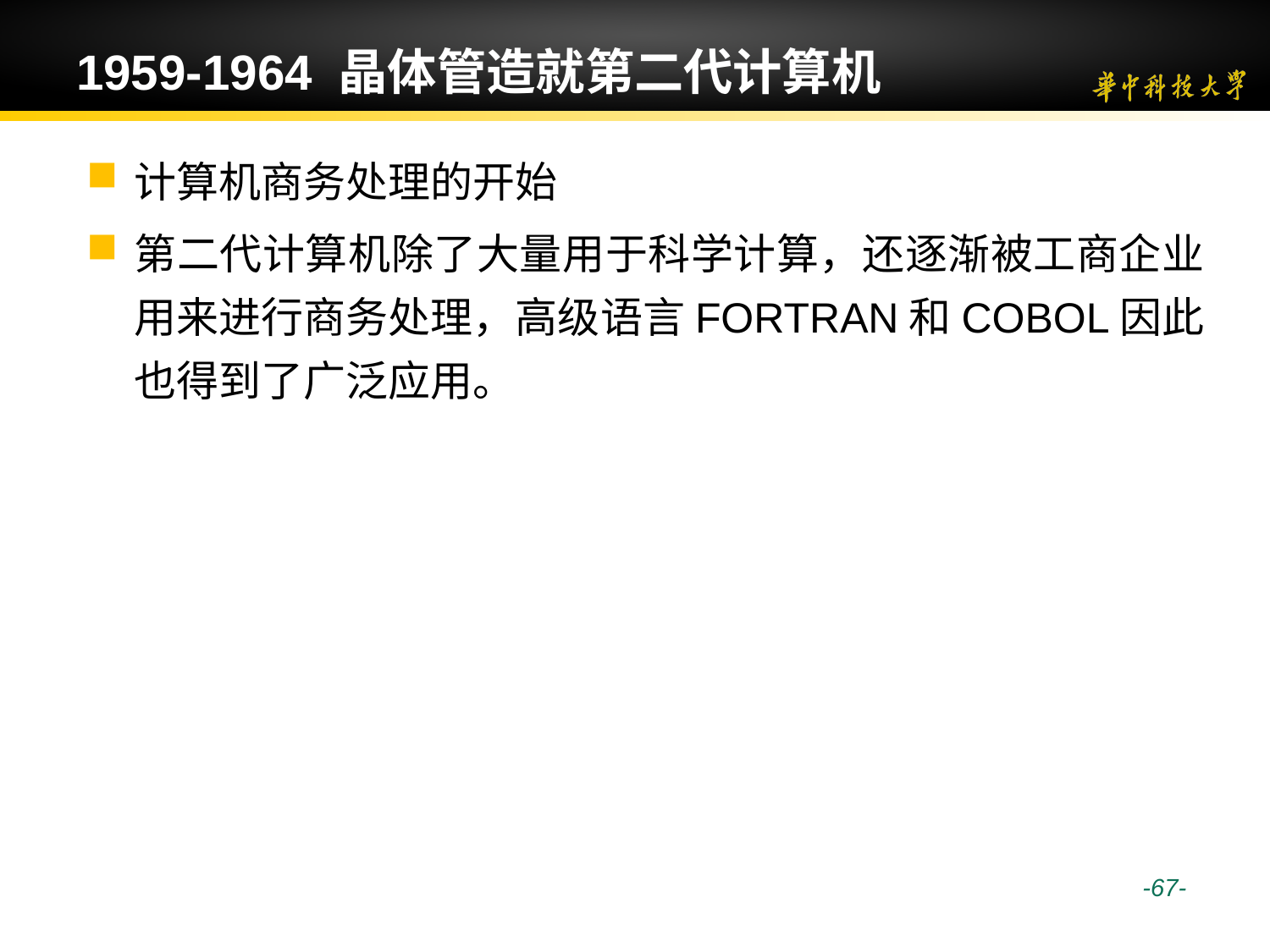

# 1959-1964 晶体管造就第二代计算机
计算机商务处理的开始
第二代计算机除了大量用于科学计算，还逐渐被工商企业用来进行商务处理，高级语言FORTRAN和COBOL因此也得到了广泛应用。
 -67-